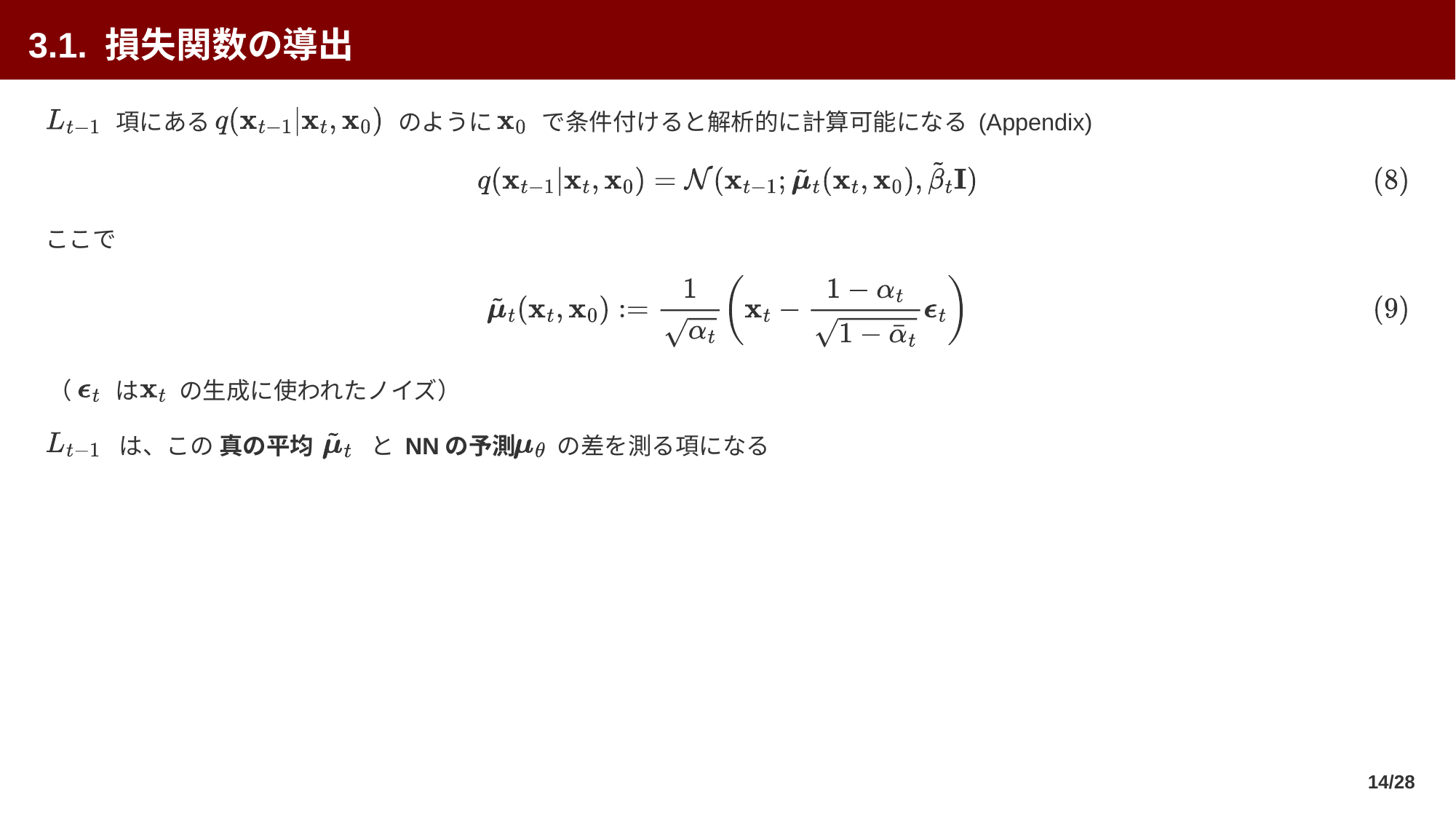

3.1. 損失関数の導出

 項にある
 のように
 で条件付けると解析的に計算可能になる (Appendix)

ここで

（
 は
 の生成に使われたノイズ）

 は、この 真の平均
 と NNの予測
 の差を測る項になる

14/28